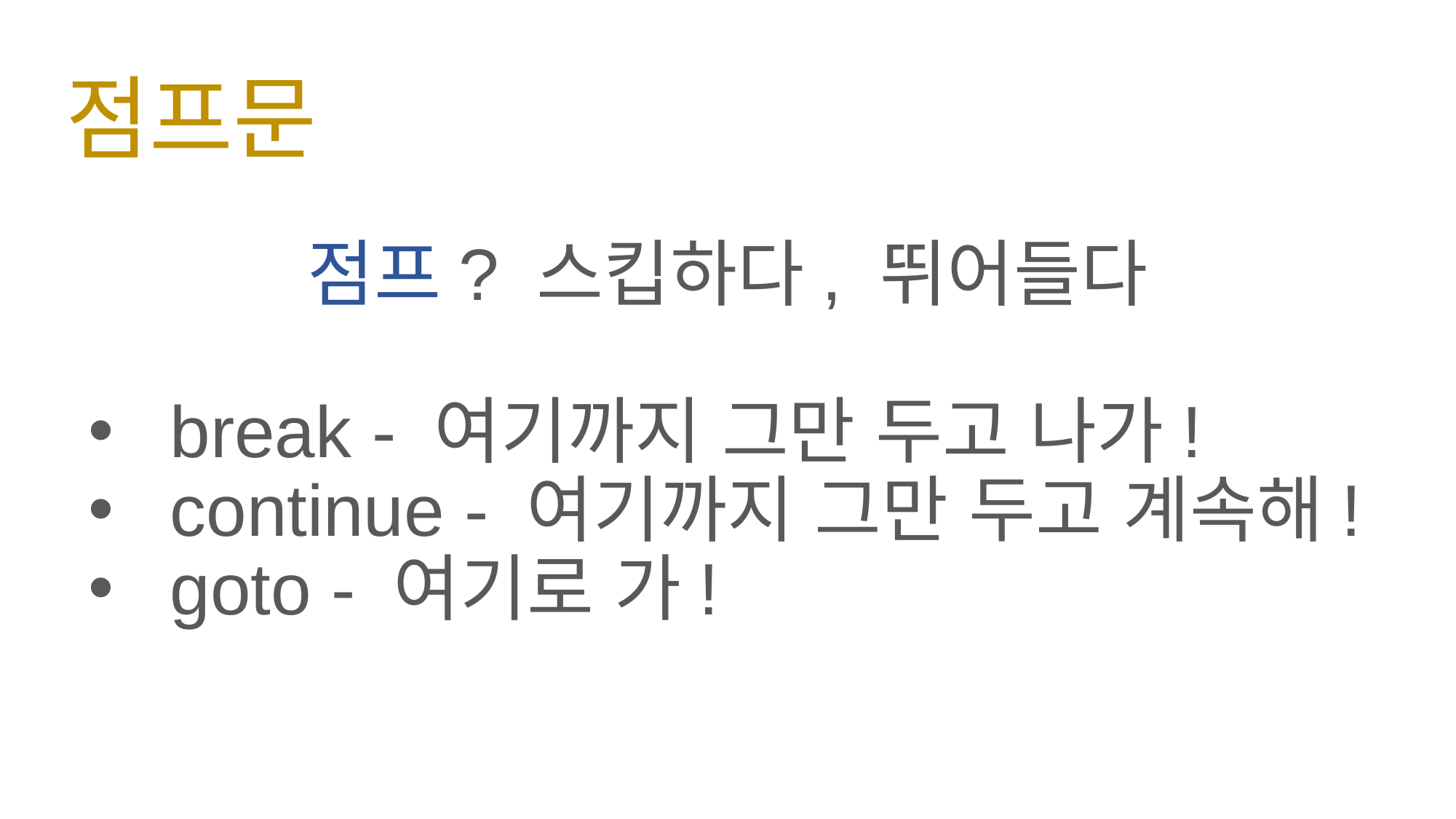

# 점프문
점프? 스킵하다, 뛰어들다

break - 여기까지 그만 두고 나가!
continue - 여기까지 그만 두고 계속해!
goto - 여기로 가!